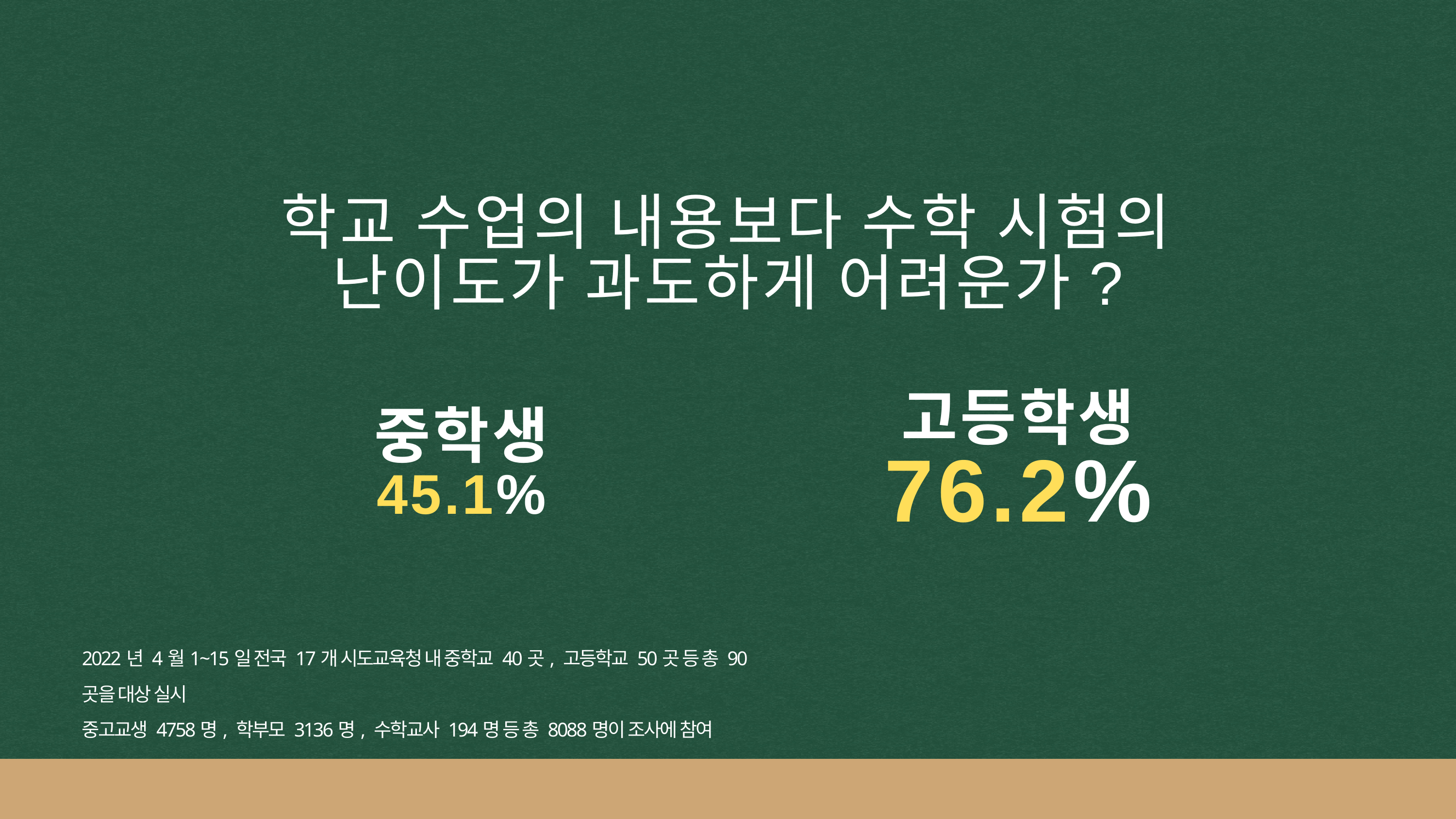

학교 수업의 내용보다 수학 시험의 난이도가 과도하게 어려운가?
고등학생
76.2%
중학생
45.1%
2022년 4월1~15일 전국 17개 시도교육청 내 중학교 40곳, 고등학교 50곳 등 총 90곳을 대상 실시
중고교생 4758명, 학부모 3136명, 수학교사 194명 등 총 8088명이 조사에 참여